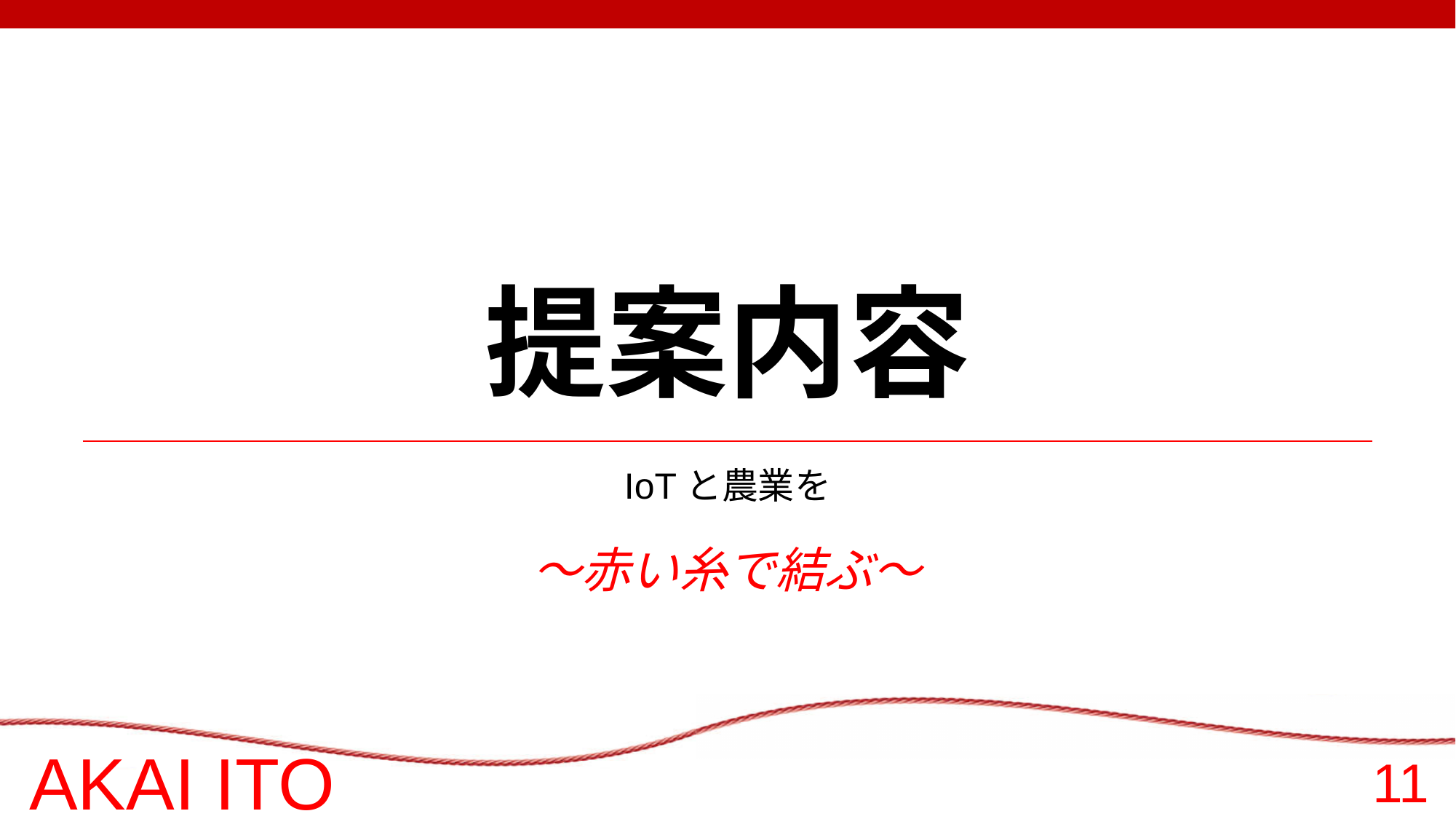

# 提案内容
IoTと農業を
～赤い糸で結ぶ～
AKAI ITO
11